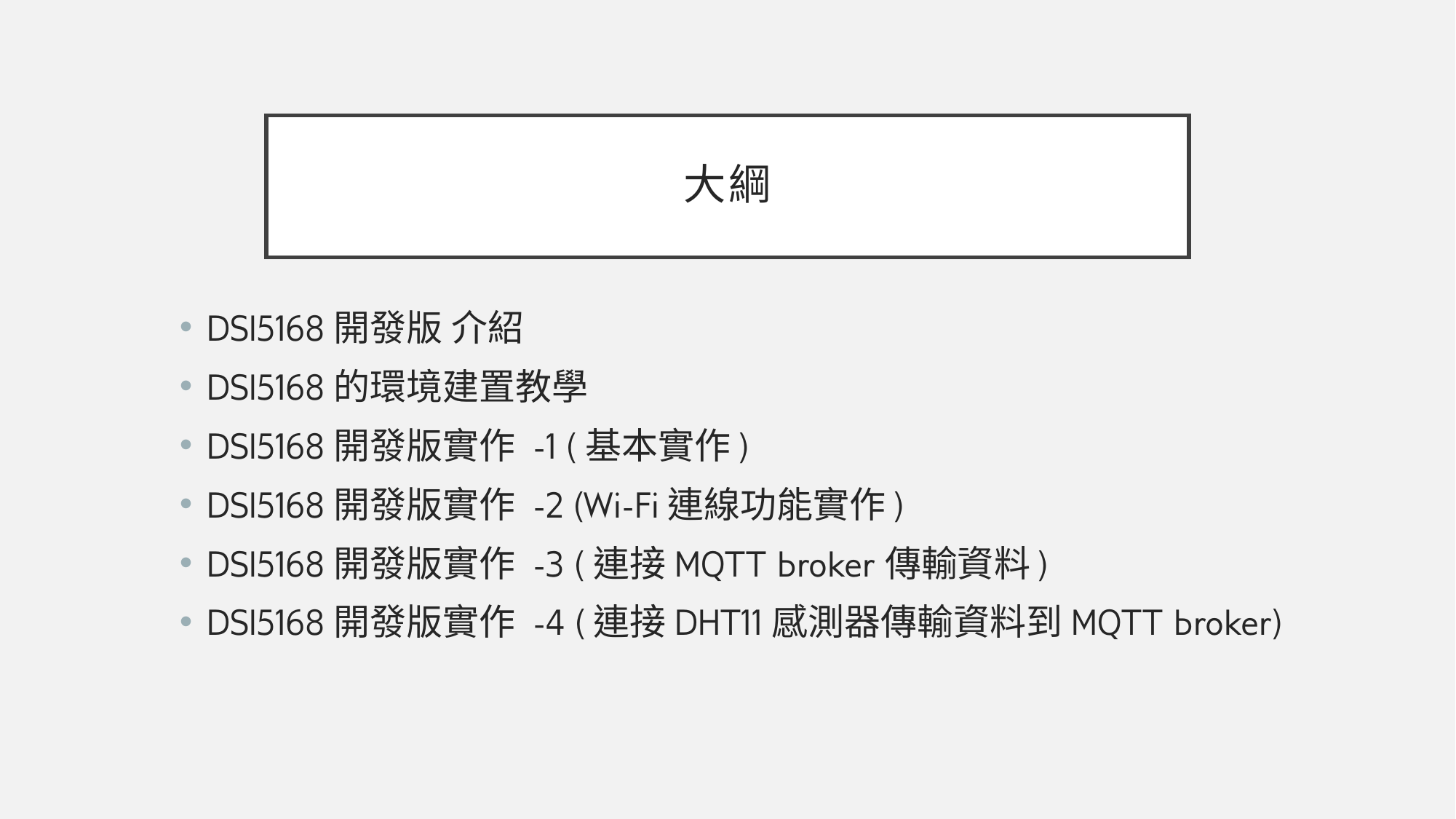

# 大綱
DSI5168開發版 介紹
DSI5168的環境建置教學
DSI5168開發版實作 -1 (基本實作)
DSI5168開發版實作 -2 (Wi-Fi連線功能實作)
DSI5168開發版實作 -3 (連接MQTT broker傳輸資料)
DSI5168開發版實作 -4 (連接DHT11感測器傳輸資料到MQTT broker)